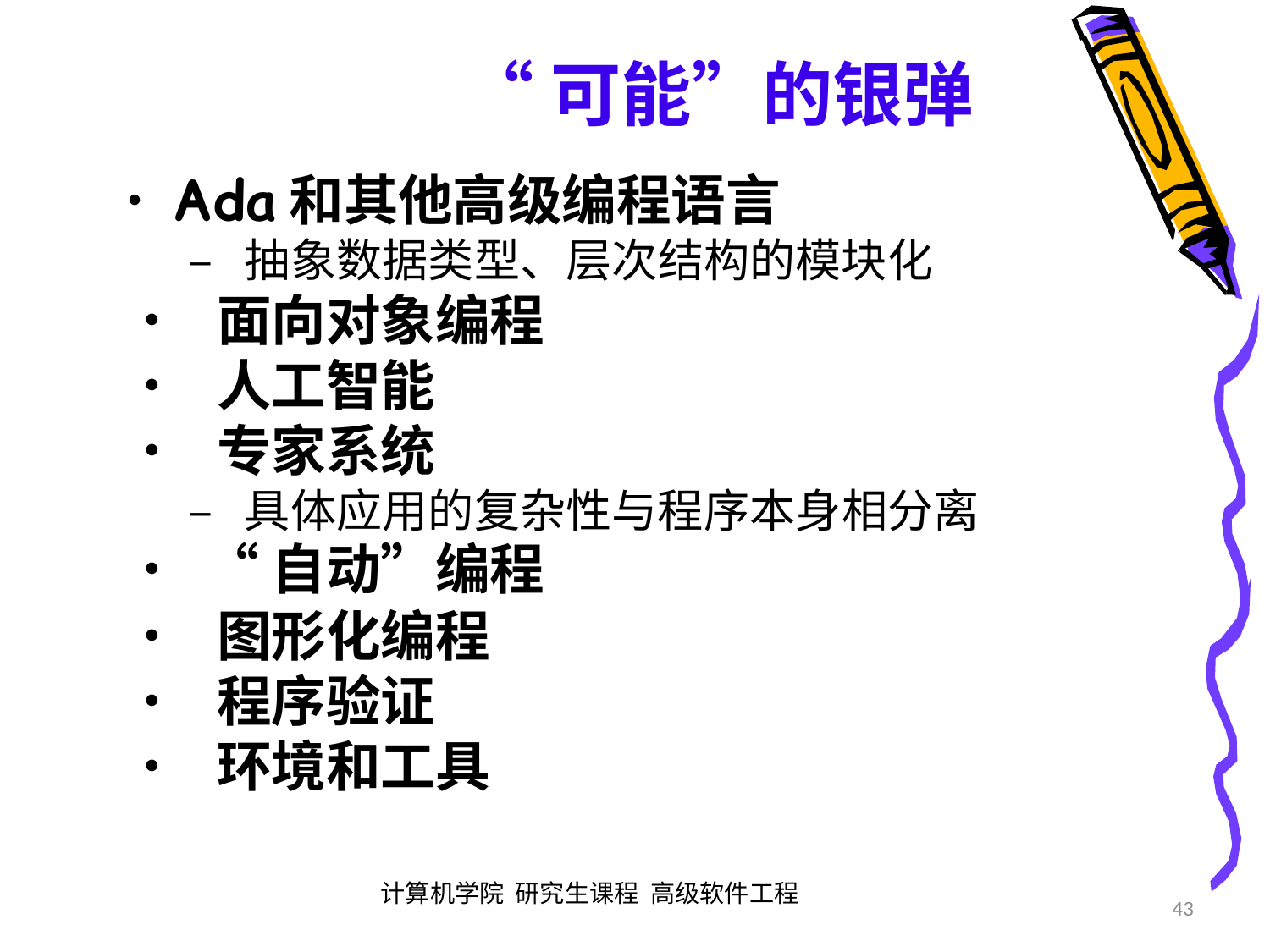

“可能”的银弹

•  Ada和其他高级编程语言
	–  抽象数据类型、层次结构的模块化
•  面向对象编程
•  人工智能
•  专家系统
	–  具体应用的复杂性与程序本身相分离
•  “自动”编程
•  图形化编程
•  程序验证
•  环境和工具

		计算机学院  研究生课程  高级软件工程

43